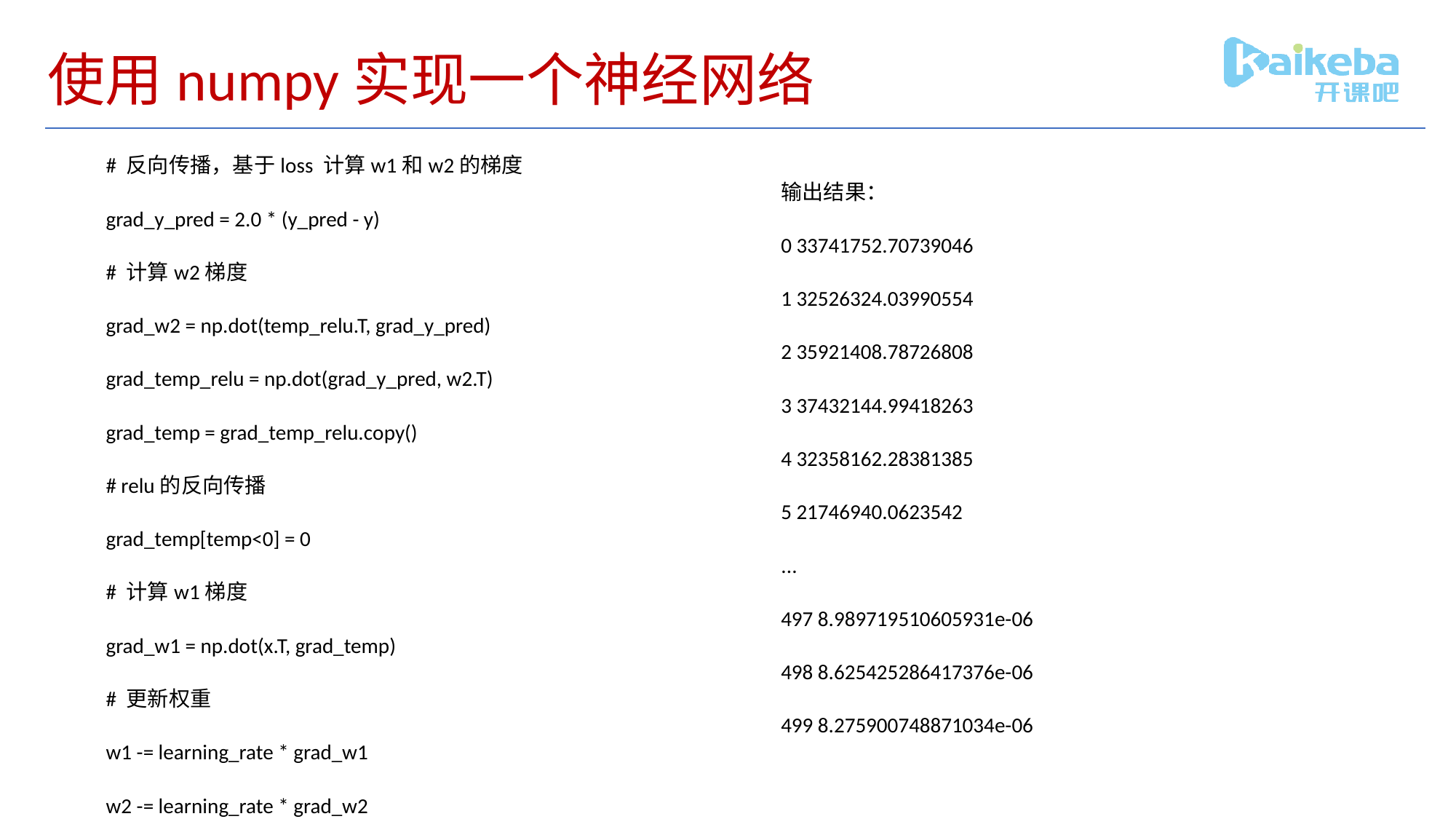

# 使用numpy实现一个神经网络
    # 反向传播，基于loss 计算w1和w2的梯度
    grad_y_pred = 2.0 * (y_pred - y)
    # 计算w2梯度
    grad_w2 = np.dot(temp_relu.T, grad_y_pred)
    grad_temp_relu = np.dot(grad_y_pred, w2.T)
    grad_temp = grad_temp_relu.copy()
    # relu的反向传播
    grad_temp[temp<0] = 0
    # 计算w1梯度
    grad_w1 = np.dot(x.T, grad_temp)
    # 更新权重
    w1 -= learning_rate * grad_w1
    w2 -= learning_rate * grad_w2
输出结果：
0 33741752.70739046
1 32526324.03990554
2 35921408.78726808
3 37432144.99418263
4 32358162.28381385
5 21746940.0623542
...
497 8.989719510605931e-06
498 8.625425286417376e-06
499 8.275900748871034e-06